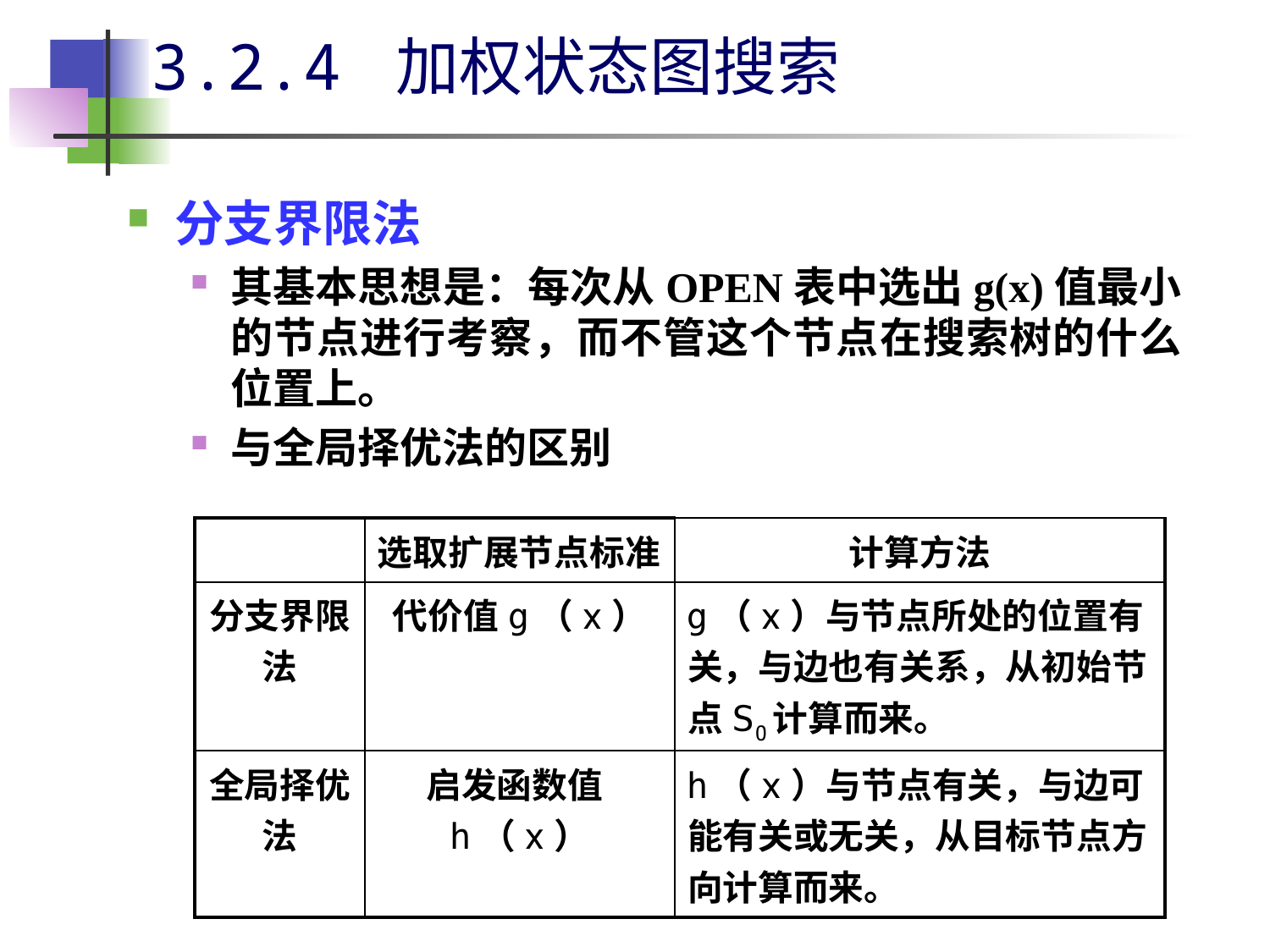

# 3.2.4 加权状态图搜索
分支界限法
其基本思想是：每次从OPEN表中选出g(x)值最小的节点进行考察，而不管这个节点在搜索树的什么位置上。
与全局择优法的区别

|  | 选取扩展节点标准 | 计算方法 |
| --- | --- | --- |
| 分支界限法 | 代价值g（x） | g（x）与节点所处的位置有关，与边也有关系，从初始节点S0计算而来。 |
| 全局择优法 | 启发函数值h（x） | h（x）与节点有关，与边可能有关或无关，从目标节点方向计算而来。 |